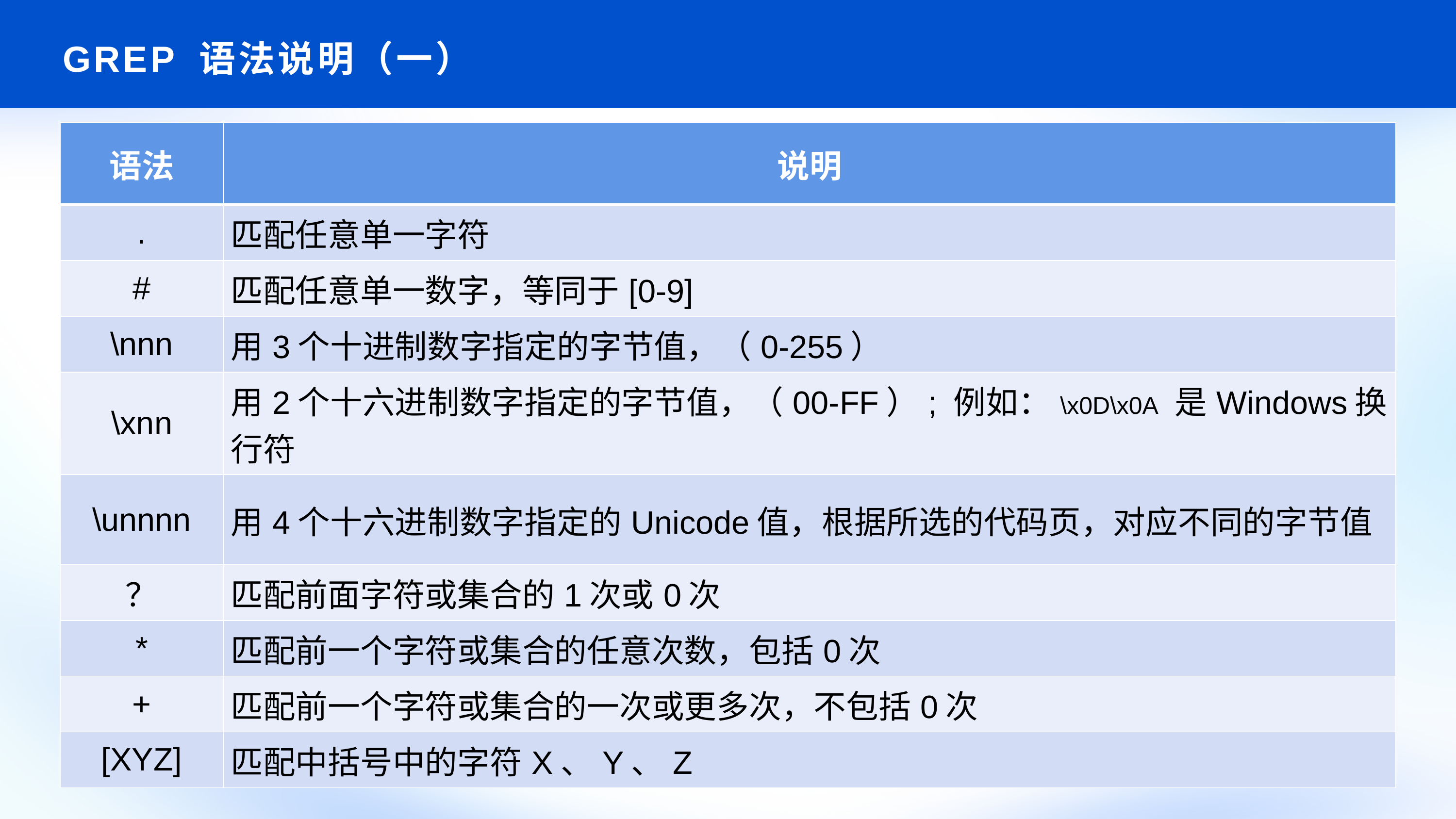

# GREP 语法说明（一）
| 语法 | 说明 |
| --- | --- |
| . | 匹配任意单一字符 |
| # | 匹配任意单一数字，等同于[0-9] |
| \nnn | 用3个十进制数字指定的字节值，（0-255） |
| \xnn | 用2个十六进制数字指定的字节值，（00-FF）; 例如：\x0D\x0A 是Windows换行符 |
| \unnnn | 用4个十六进制数字指定的Unicode值，根据所选的代码页，对应不同的字节值 |
| ？ | 匹配前面字符或集合的1次或0次 |
| \* | 匹配前一个字符或集合的任意次数，包括0次 |
| + | 匹配前一个字符或集合的一次或更多次，不包括0次 |
| [XYZ] | 匹配中括号中的字符X、Y、Z |